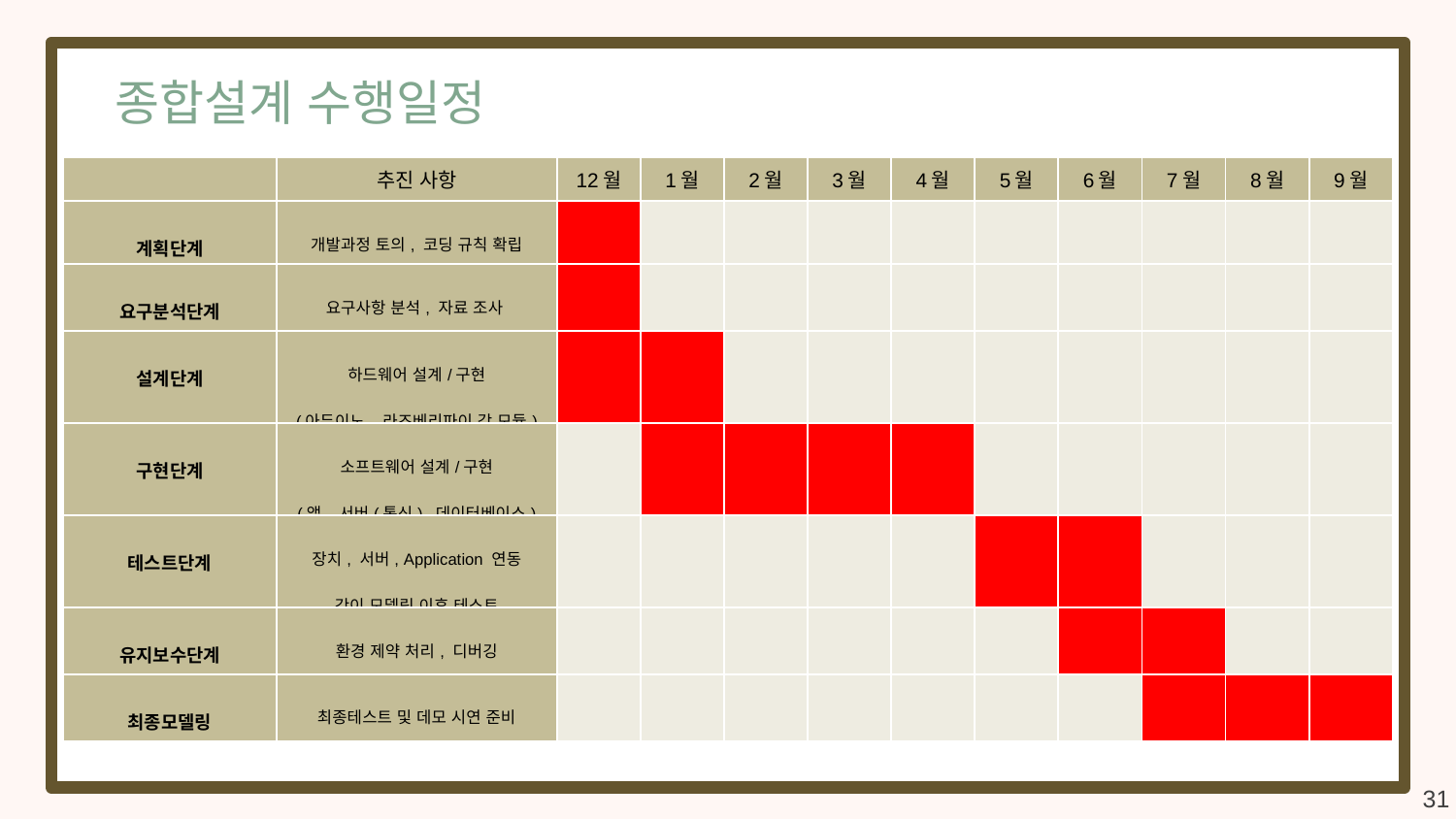

종합설계 수행일정
|  | 추진 사항 | 12월 | 1월 | 2월 | 3월 | 4월 | 5월 | 6월 | 7월 | 8월 | 9월 |
| --- | --- | --- | --- | --- | --- | --- | --- | --- | --- | --- | --- |
| 계획단계 | 개발과정 토의, 코딩 규칙 확립 |  |  |  |  |  |  |  |  |  |  |
| 요구분석단계 | 요구사항 분석, 자료 조사 |  |  |  |  |  |  |  |  |  |  |
| 설계단계 | 하드웨어 설계/구현 (아두이노, 라즈베리파이 각 모듈) |  |  |  |  |  |  |  |  |  |  |
| 구현단계 | 소프트웨어 설계/구현 (앱, 서버(통신), 데이터베이스) |  |  |  |  |  |  |  |  |  |  |
| 테스트단계 | 장치, 서버, Application 연동 간이 모델링 이후 테스트 |  |  |  |  |  |  |  |  |  |  |
| 유지보수단계 | 환경 제약 처리, 디버깅 |  |  |  |  |  |  |  |  |  |  |
| 최종모델링 | 최종테스트 및 데모 시연 준비 |  |  |  |  |  |  |  |  |  |  |
31